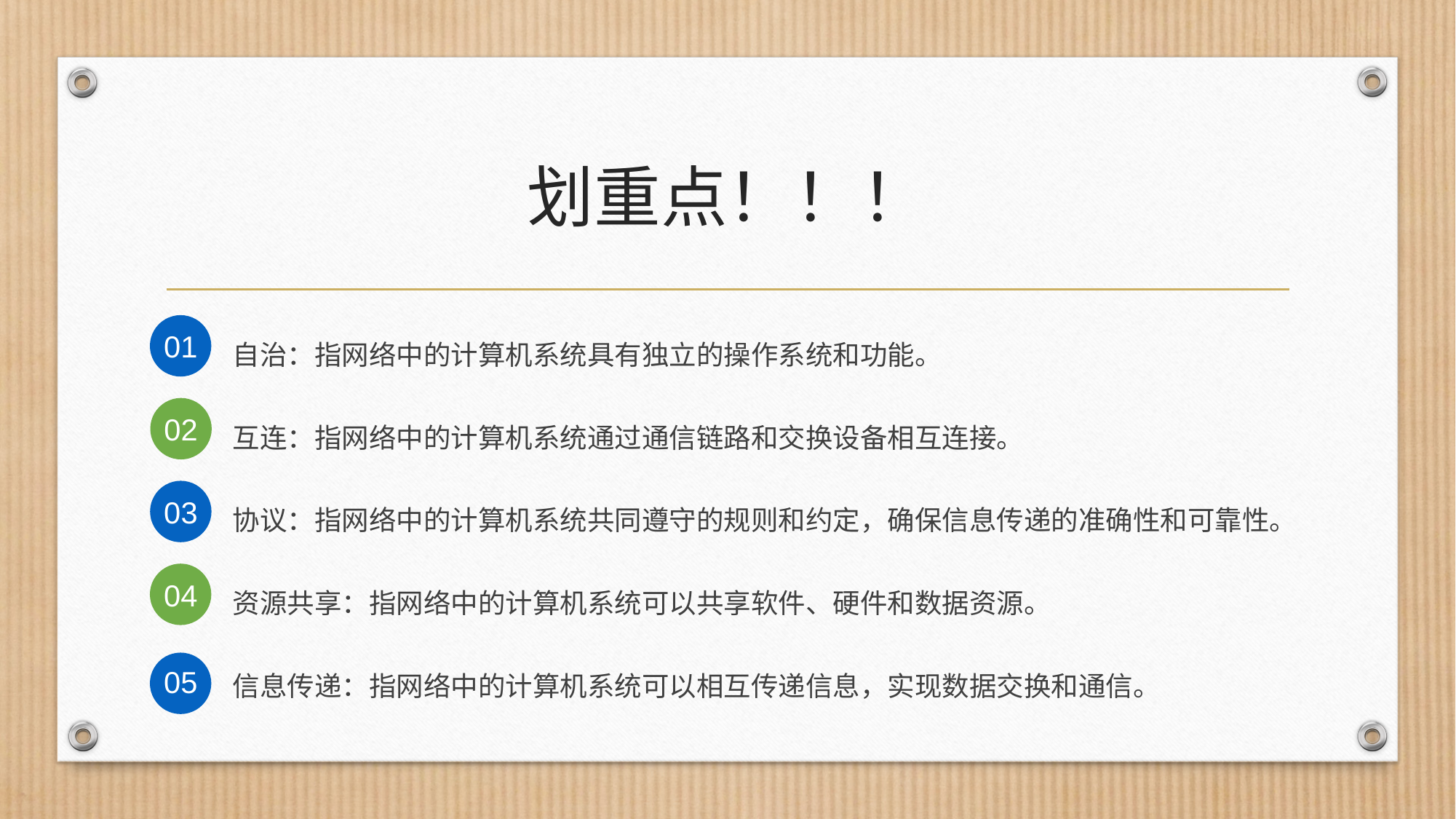

# 划重点！！！

01
自治：指网络中的计算机系统具有独立的操作系统和功能。

02
互连：指网络中的计算机系统通过通信链路和交换设备相互连接。

03
协议：指网络中的计算机系统共同遵守的规则和约定，确保信息传递的准确性和可靠性。

资源共享：指网络中的计算机系统可以共享软件、硬件和数据资源。
04

信息传递：指网络中的计算机系统可以相互传递信息，实现数据交换和通信。
05
05